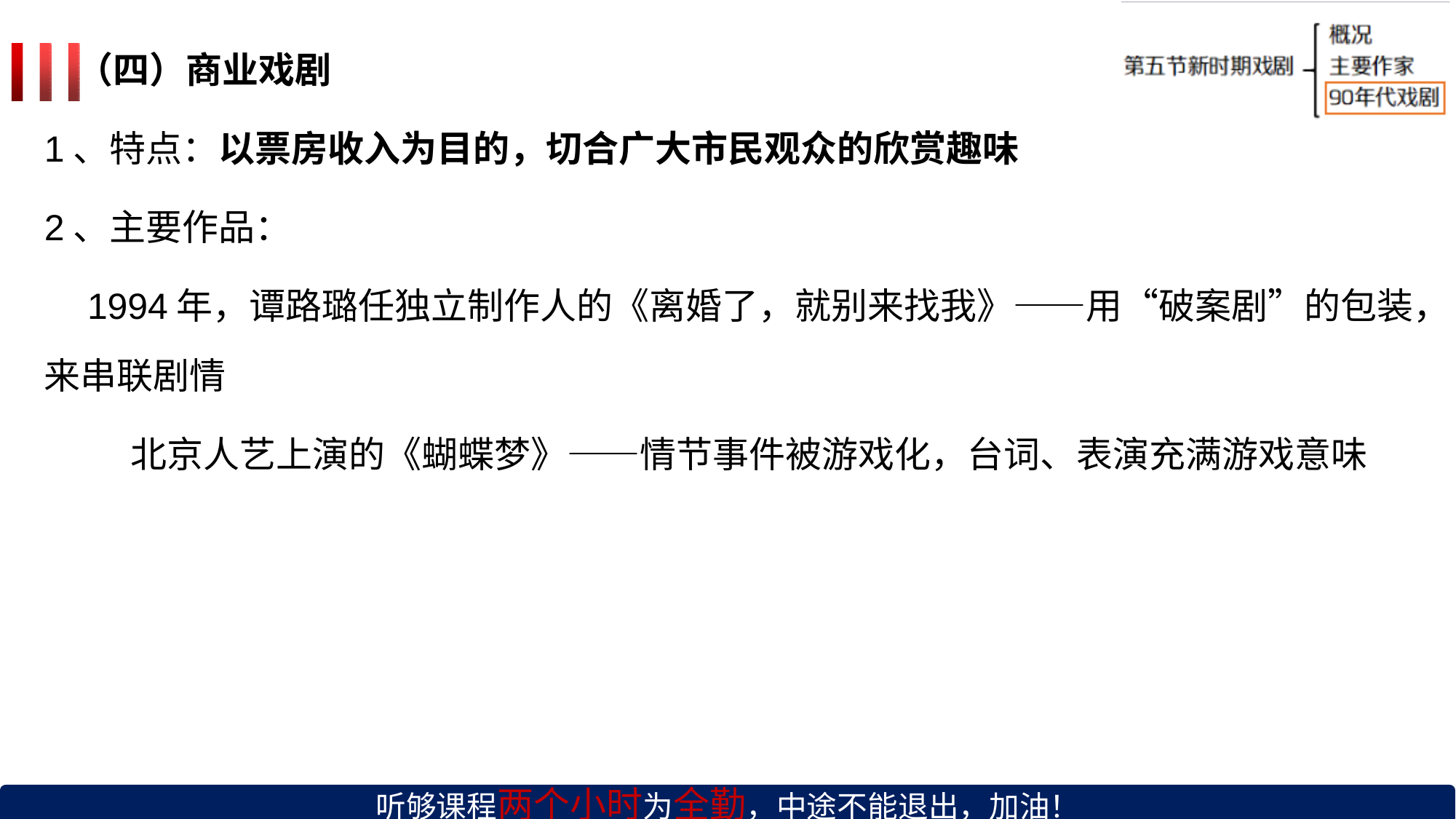

（四）商业戏剧
1、特点：以票房收入为目的，切合广大市民观众的欣赏趣味
2、主要作品：
1994年，谭路璐任独立制作人的《离婚了，就别来找我》——用“破案剧”的包装， 来串联剧情
北京人艺上演的《蝴蝶梦》——情节事件被游戏化，台词、表演充满游戏意味

听够课程两个小时为全勤，中途不能退出，加油！